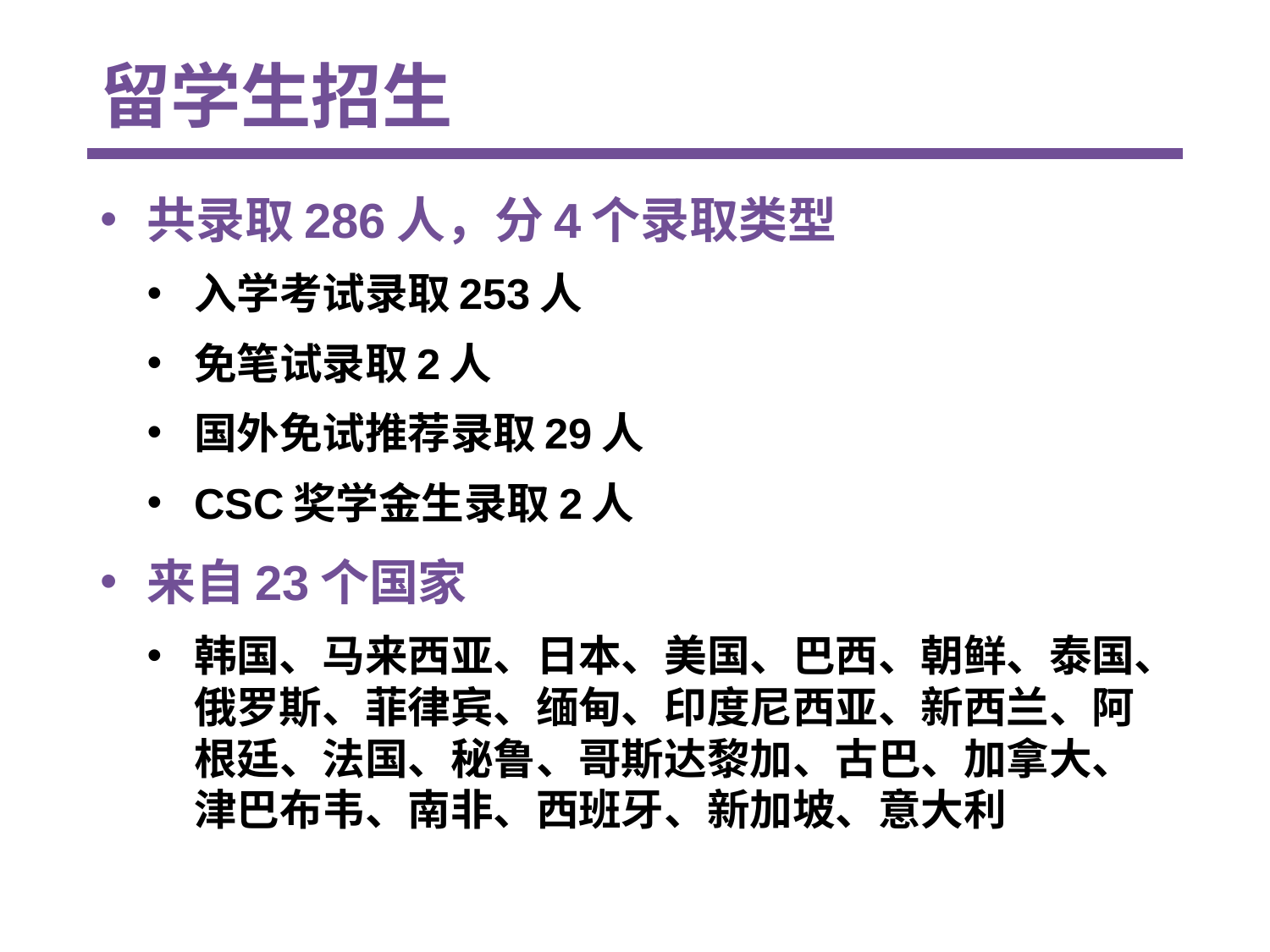

# 留学生招生
共录取286人，分4个录取类型
入学考试录取253人
免笔试录取2人
国外免试推荐录取29人
CSC奖学金生录取2人
来自23个国家
韩国、马来西亚、日本、美国、巴西、朝鲜、泰国、俄罗斯、菲律宾、缅甸、印度尼西亚、新西兰、阿根廷、法国、秘鲁、哥斯达黎加、古巴、加拿大、津巴布韦、南非、西班牙、新加坡、意大利